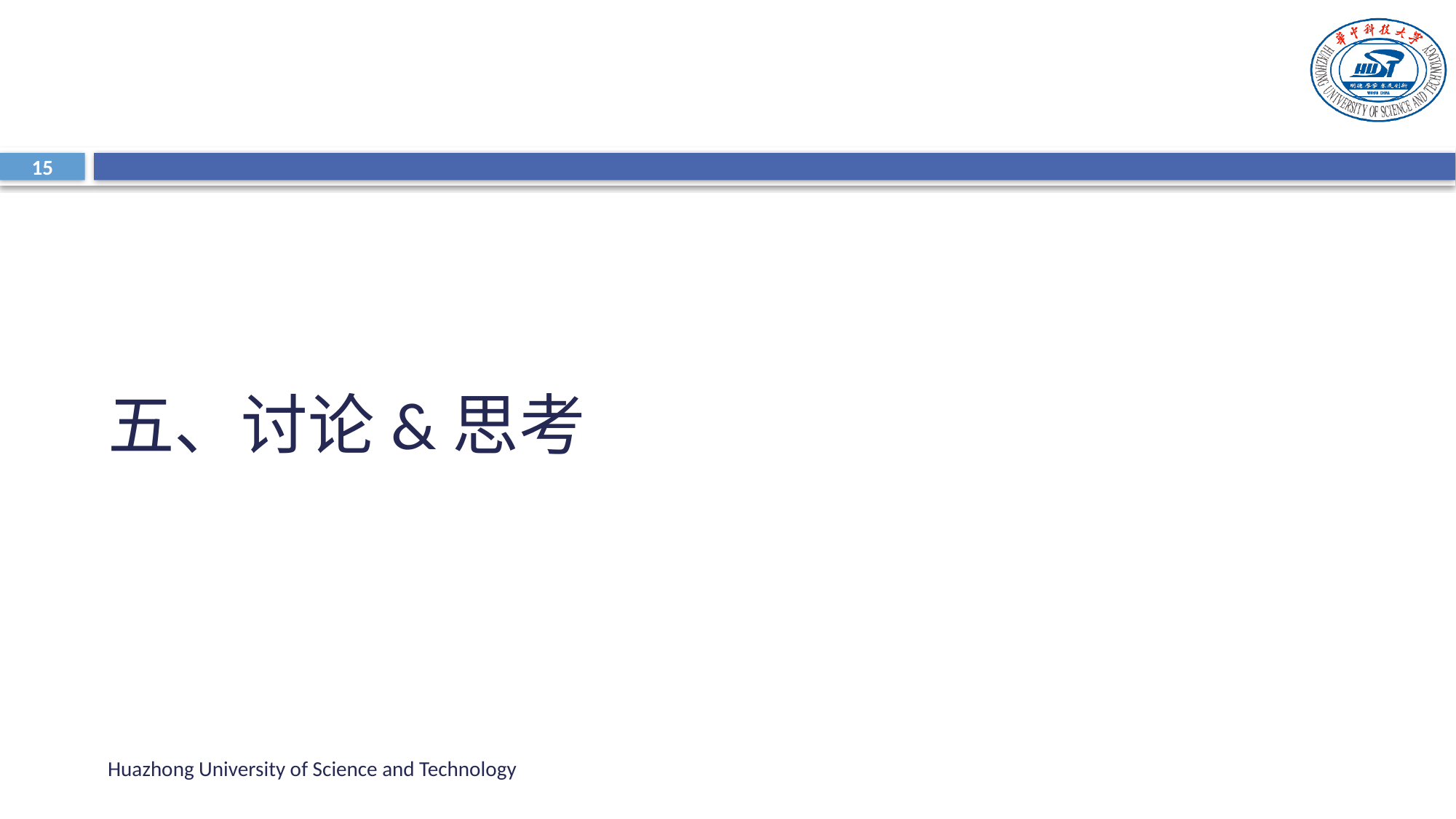

15
五、讨论&思考
Huazhong University of Science and Technology